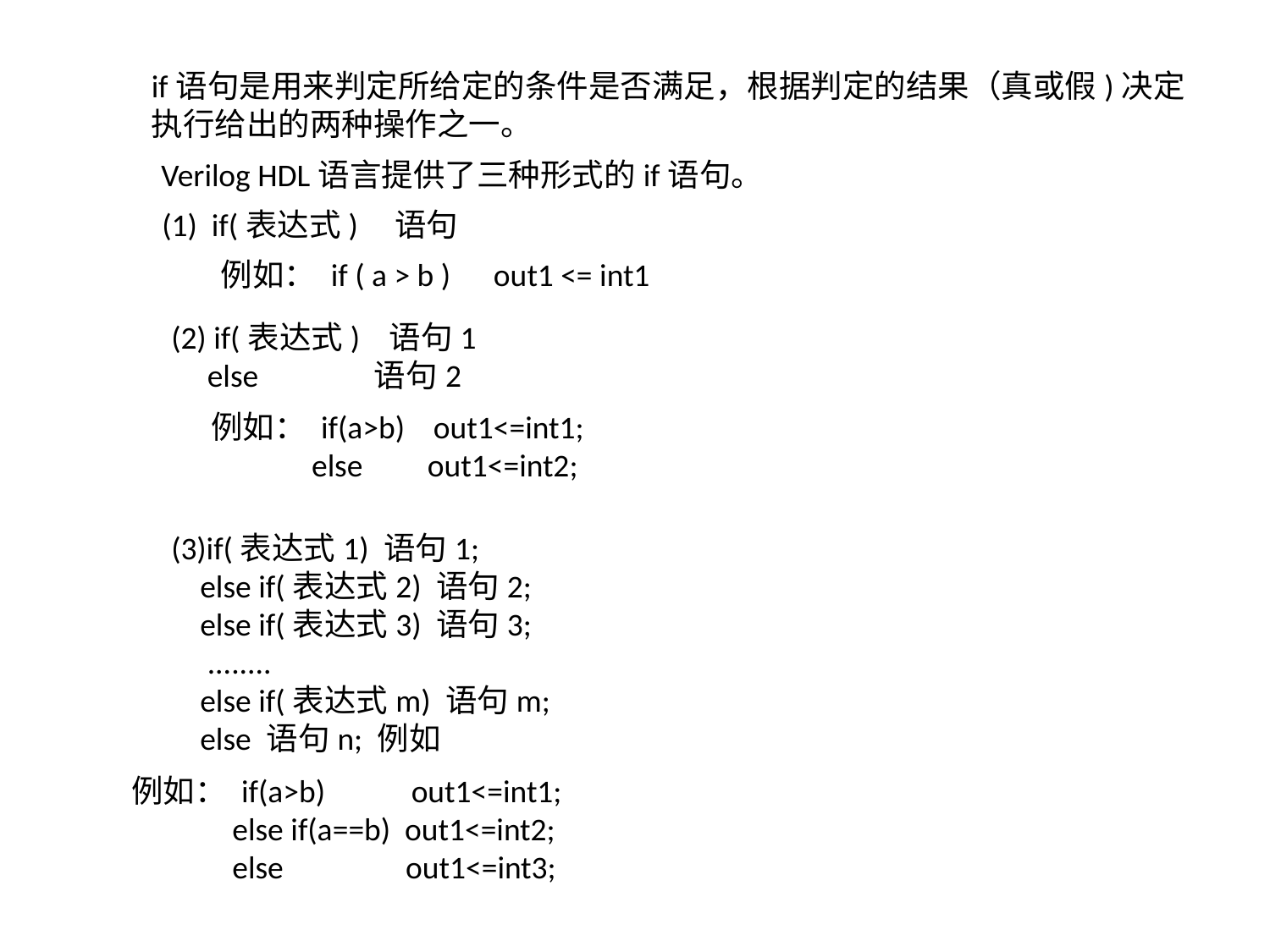

if语句是用来判定所给定的条件是否满足，根据判定的结果（真或假)决定执行给出的两种操作之一。
Verilog HDL语言提供了三种形式的if语句。
(1)  if(表达式)    语句
例如： if ( a > b )      out1 <= int1
(2) if(表达式)   语句1
     else               语句2
例如： if(a>b)    out1<=int1;
              else         out1<=int2;
(3)if(表达式1) 语句1;
    else if(表达式2) 语句2;
    else if(表达式3) 语句3;
     ........
    else if(表达式m) 语句m;
    else 语句n; 例如
例如： if(a>b)            out1<=int1;
              else if(a==b)  out1<=int2;
              else                 out1<=int3;